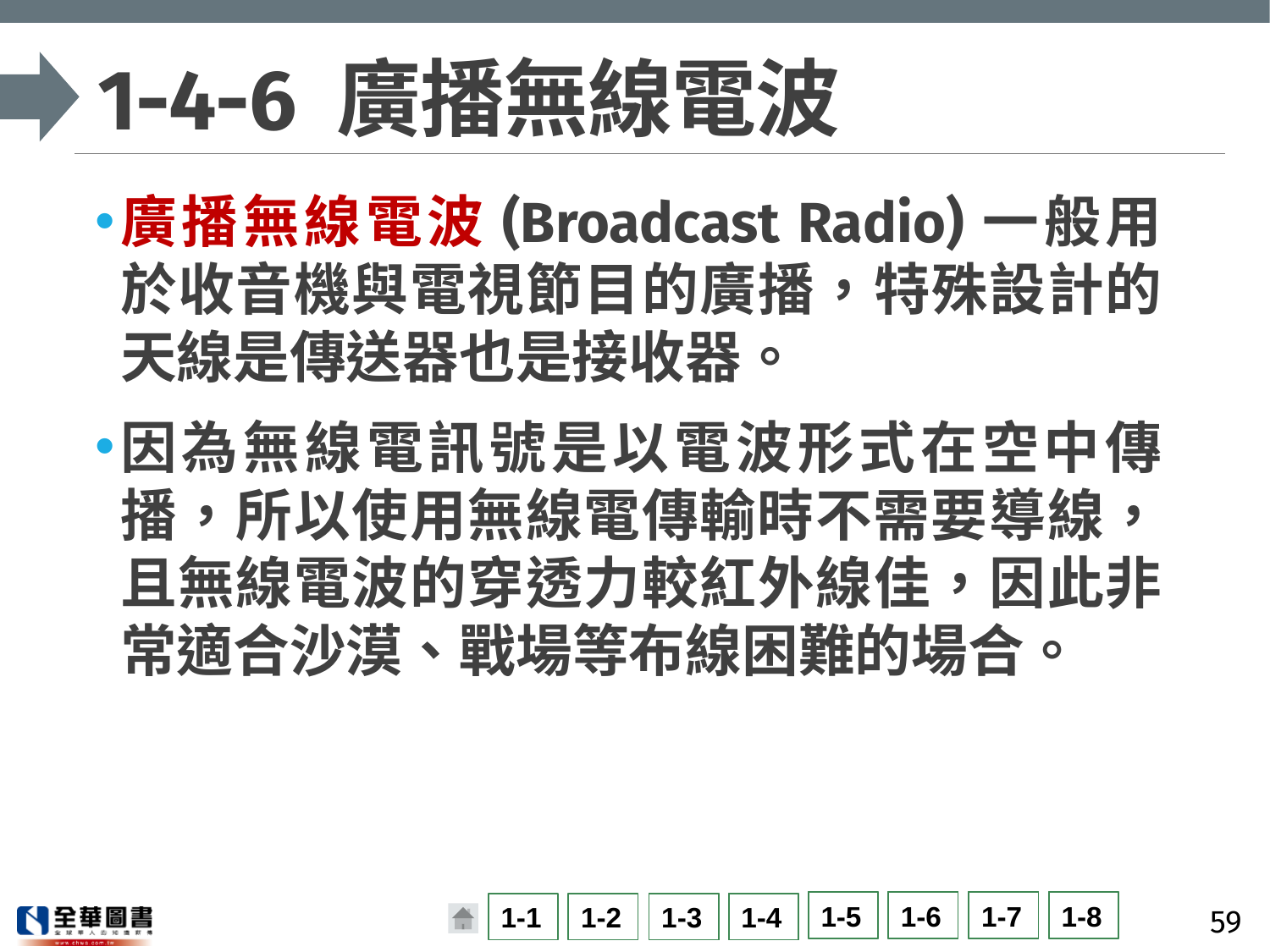

# 1-4-6 廣播無線電波
廣播無線電波(Broadcast Radio)一般用於收音機與電視節目的廣播，特殊設計的天線是傳送器也是接收器。
因為無線電訊號是以電波形式在空中傳播，所以使用無線電傳輸時不需要導線，且無線電波的穿透力較紅外線佳，因此非常適合沙漠、戰場等布線困難的場合。

59